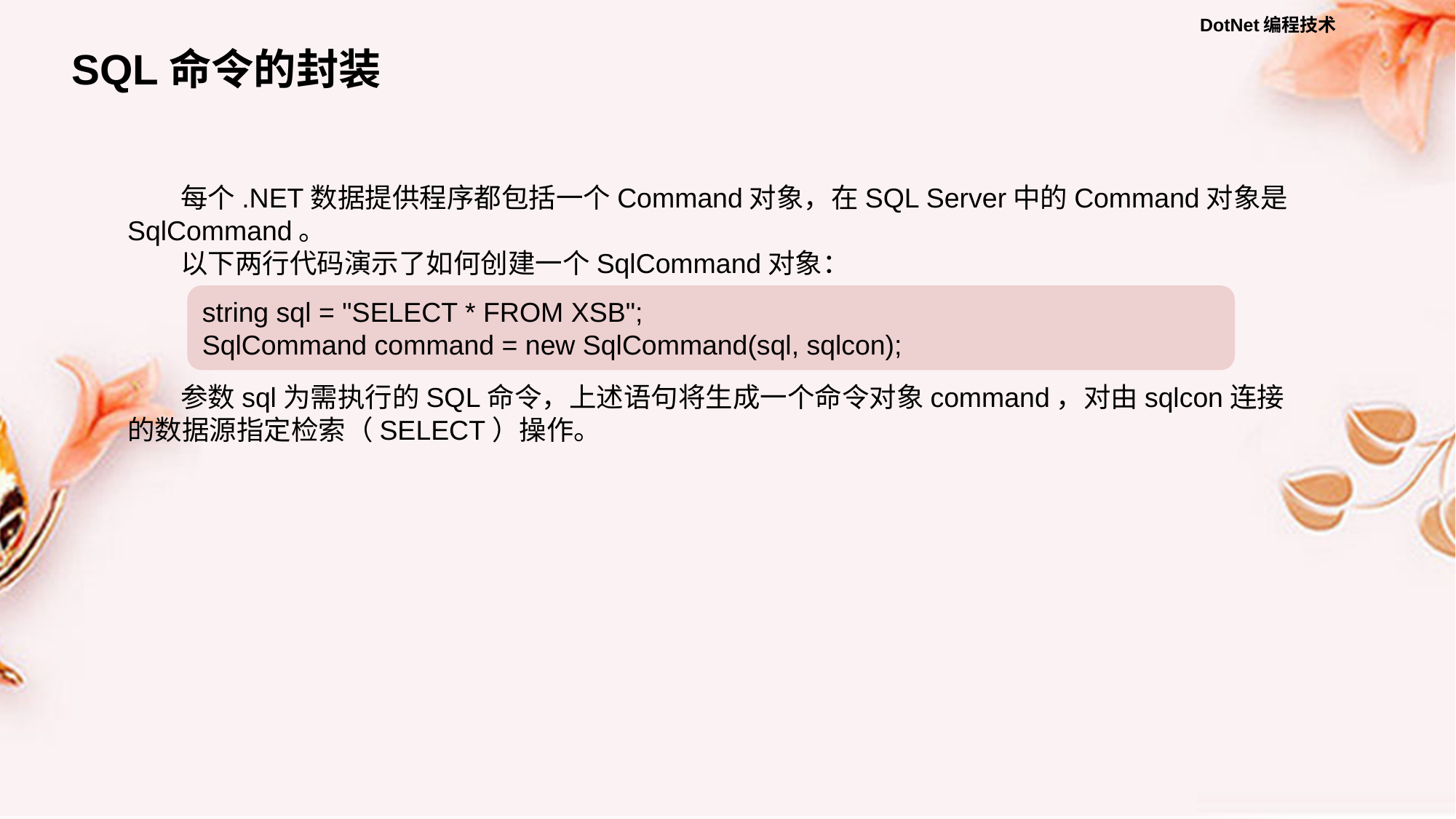

SQL命令的封装
每个.NET数据提供程序都包括一个Command对象，在SQL Server中的Command对象是SqlCommand。
以下两行代码演示了如何创建一个SqlCommand对象：
string sql = "SELECT * FROM XSB";
SqlCommand command = new SqlCommand(sql, sqlcon);
参数sql为需执行的SQL命令，上述语句将生成一个命令对象command，对由sqlcon连接的数据源指定检索（SELECT）操作。